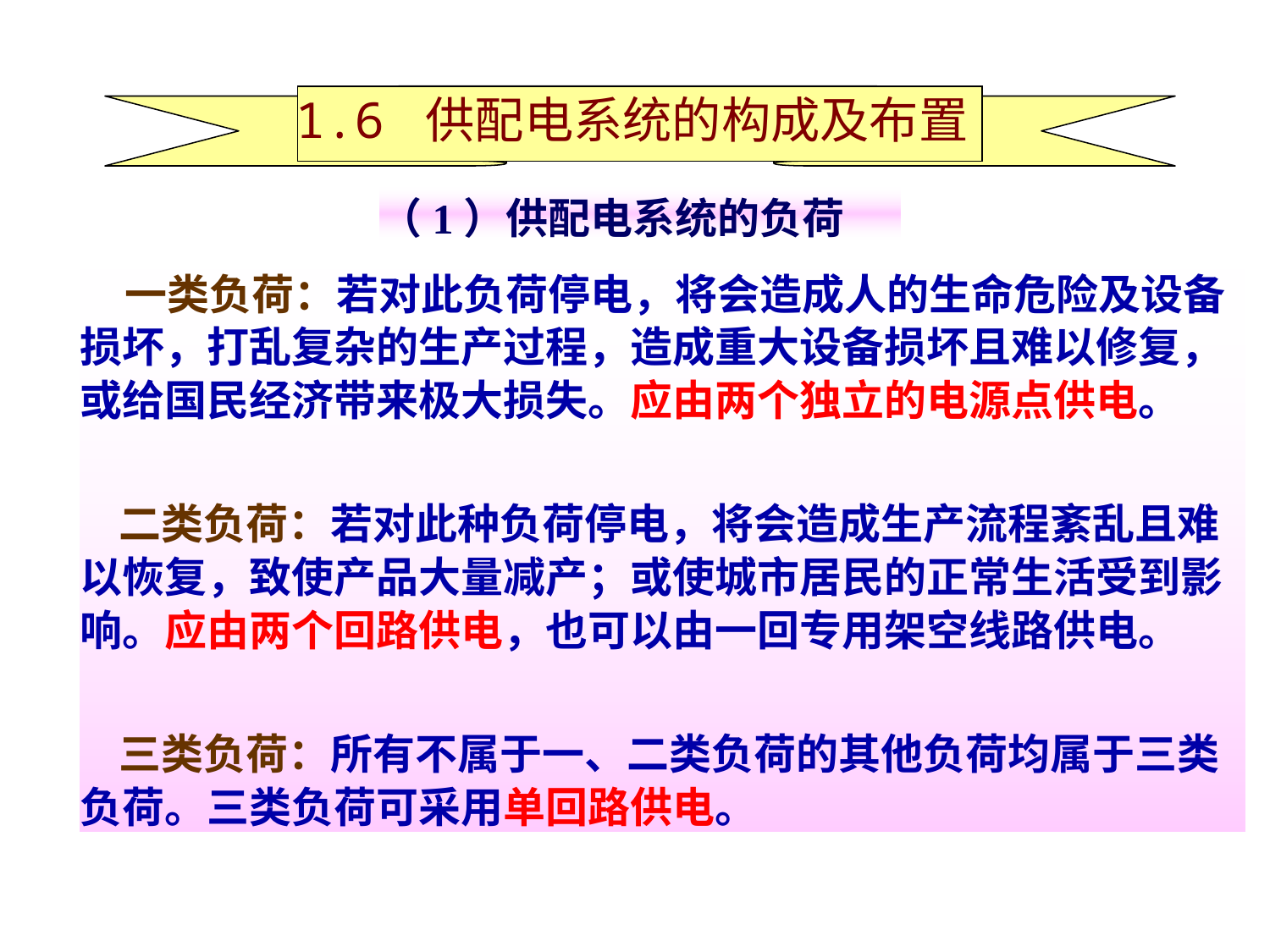

1.6 供配电系统的构成及布置
（1）供配电系统的负荷
    一类负荷：若对此负荷停电，将会造成人的生命危险及设备损坏，打乱复杂的生产过程，造成重大设备损坏且难以修复，或给国民经济带来极大损失。应由两个独立的电源点供电。

   二类负荷：若对此种负荷停电，将会造成生产流程紊乱且难以恢复，致使产品大量减产；或使城市居民的正常生活受到影响。应由两个回路供电，也可以由一回专用架空线路供电。

   三类负荷：所有不属于一、二类负荷的其他负荷均属于三类负荷。三类负荷可采用单回路供电。